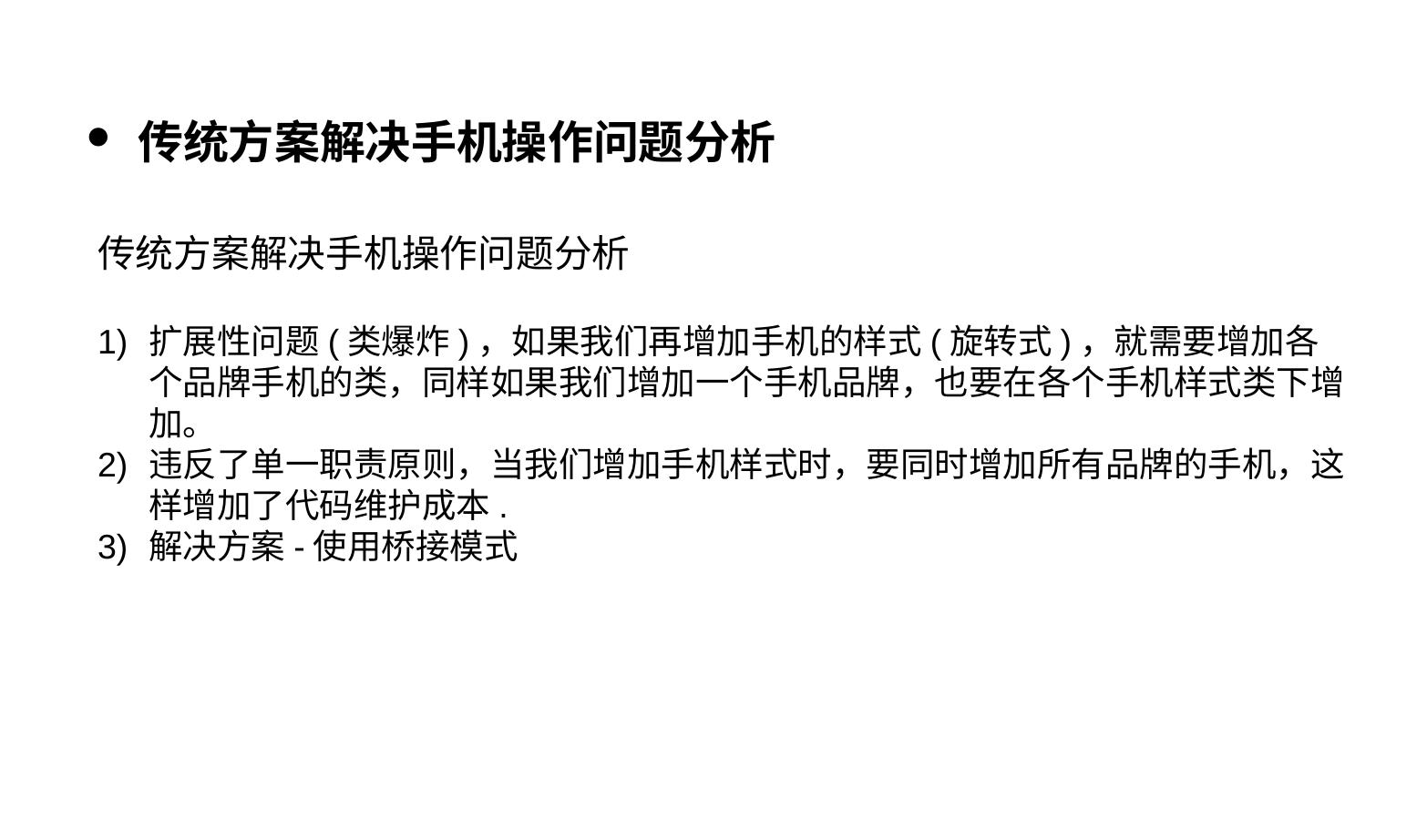

传统方案解决手机操作问题分析

传统方案解决手机操作问题分析

扩展性问题(类爆炸)，如果我们再增加手机的样式(旋转式)，就需要增加各个品牌手机的类，同样如果我们增加一个手机品牌，也要在各个手机样式类下增加。
违反了单一职责原则，当我们增加手机样式时，要同时增加所有品牌的手机，这样增加了代码维护成本.
解决方案-使用桥接模式